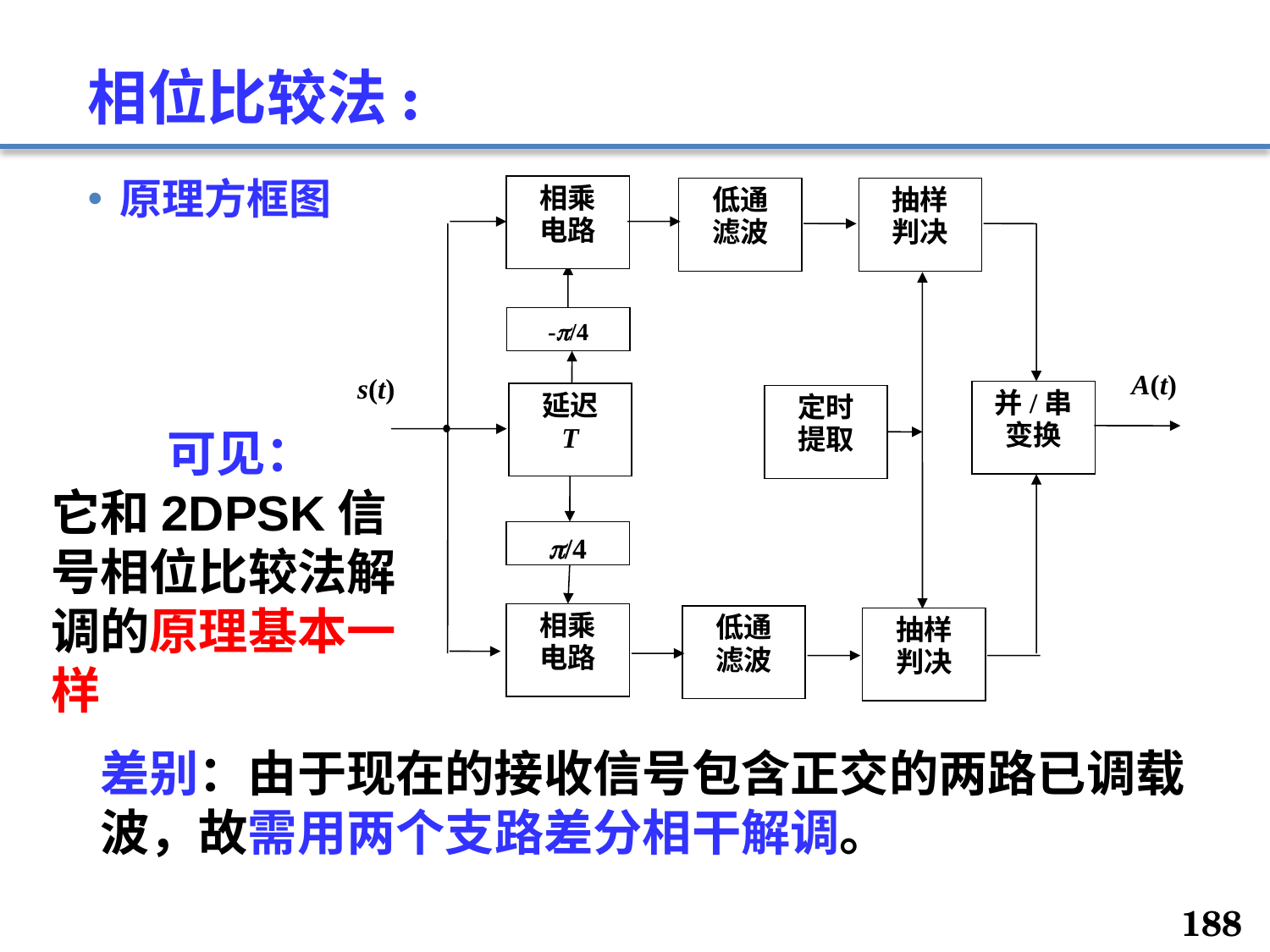

# 相位比较法:
原理方框图

相乘
电路
低通
滤波
抽样
判决

-π/4

s(t)
并/串
变换
延迟
T
定时
提取

π/4

相乘
电路
低通
滤波
抽样
判决

A(t)

可见：
它和2DPSK信号相位比较法解调的原理基本一样
差别：由于现在的接收信号包含正交的两路已调载波，故需用两个支路差分相干解调。
188